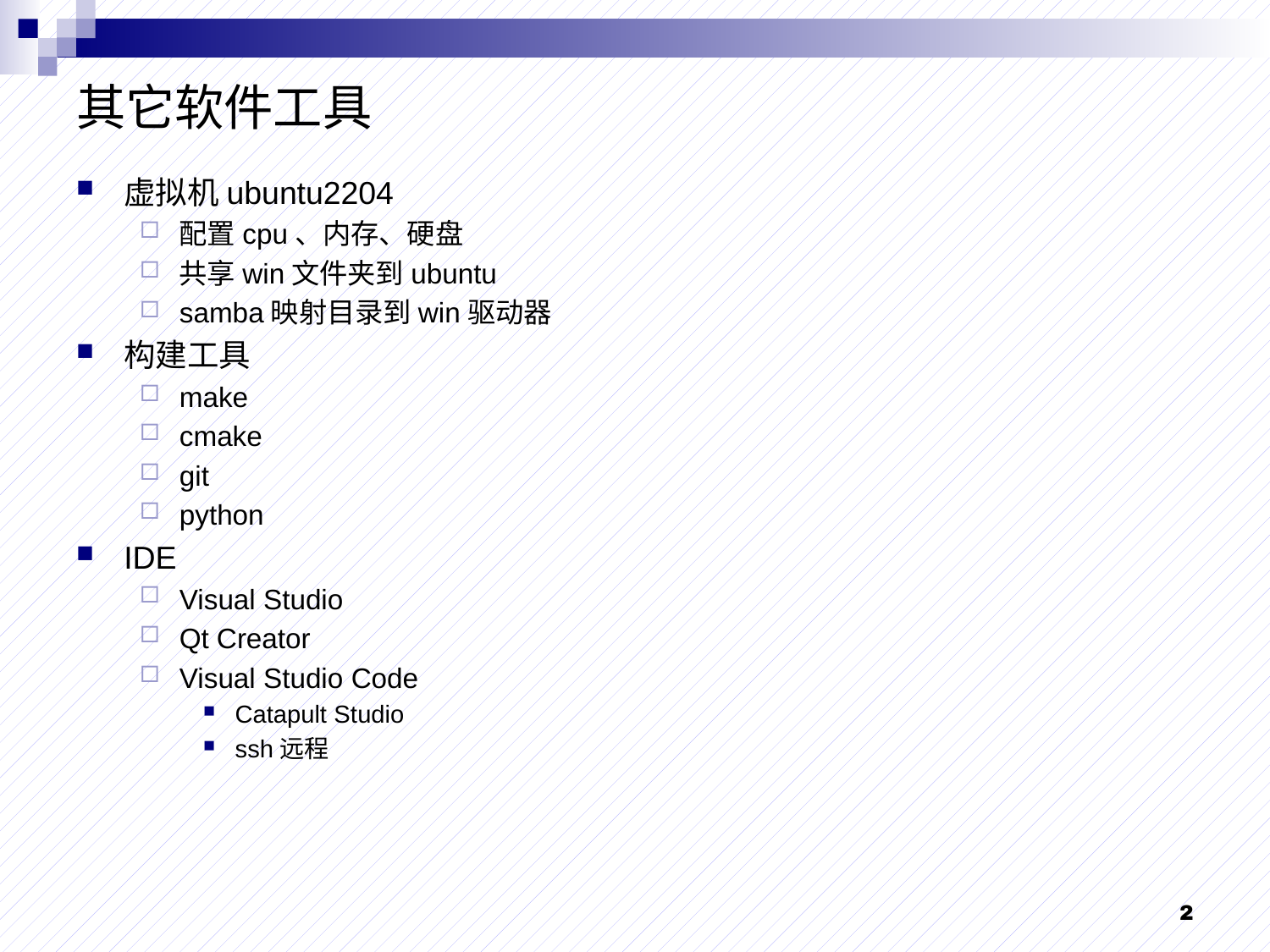

# 其它软件工具
虚拟机ubuntu2204
配置cpu、内存、硬盘
共享win文件夹到ubuntu
samba映射目录到win驱动器
构建工具
make
cmake
git
python
IDE
Visual Studio
Qt Creator
Visual Studio Code
Catapult Studio
ssh远程

2